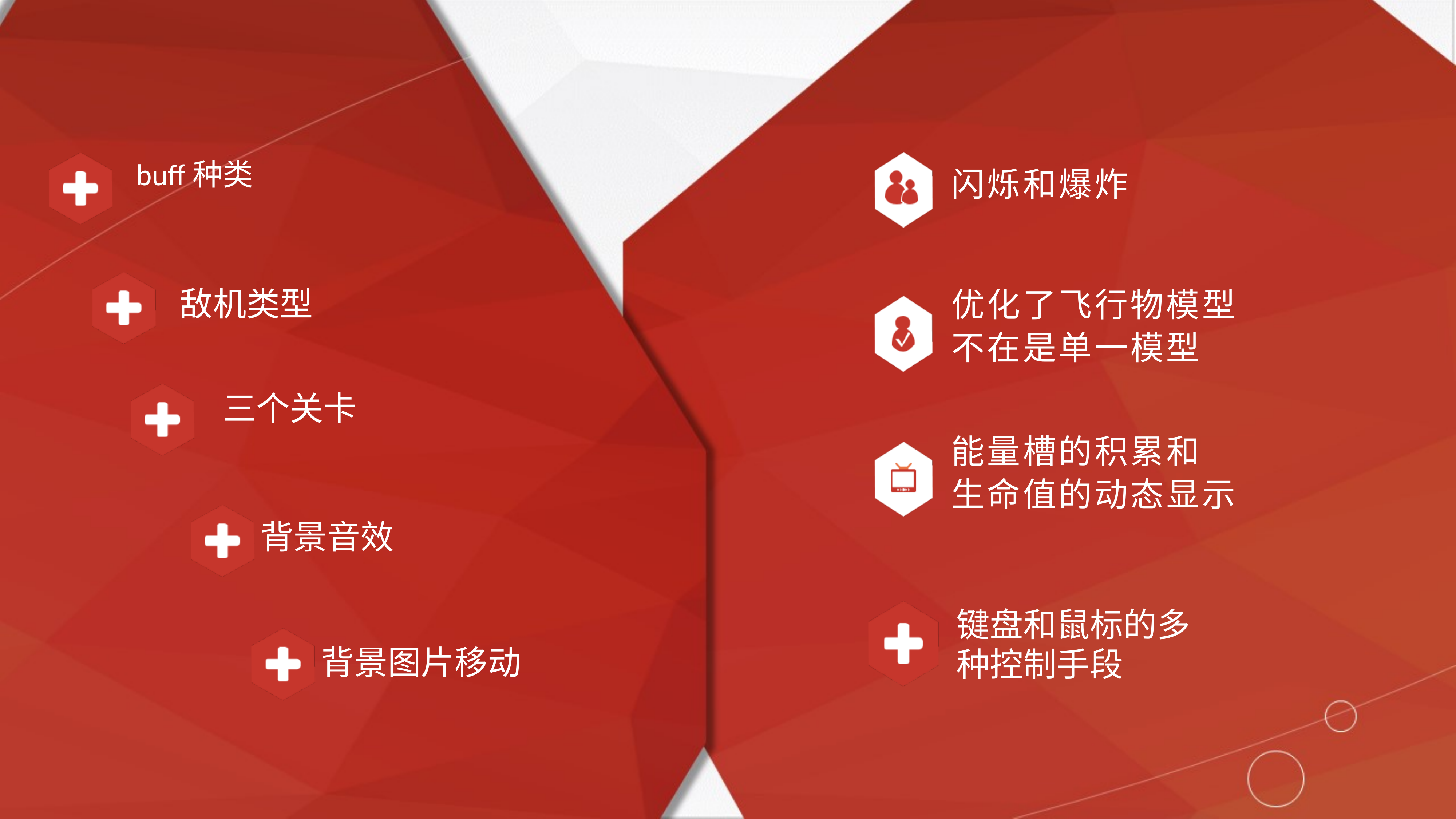

buff种类

敌机类型

三个关卡

背景音效

背景图片移动
闪烁和爆炸

优化了飞行物模型不在是单一模型

能量槽的积累和
生命值的动态显示

键盘和鼠标的多
种控制手段